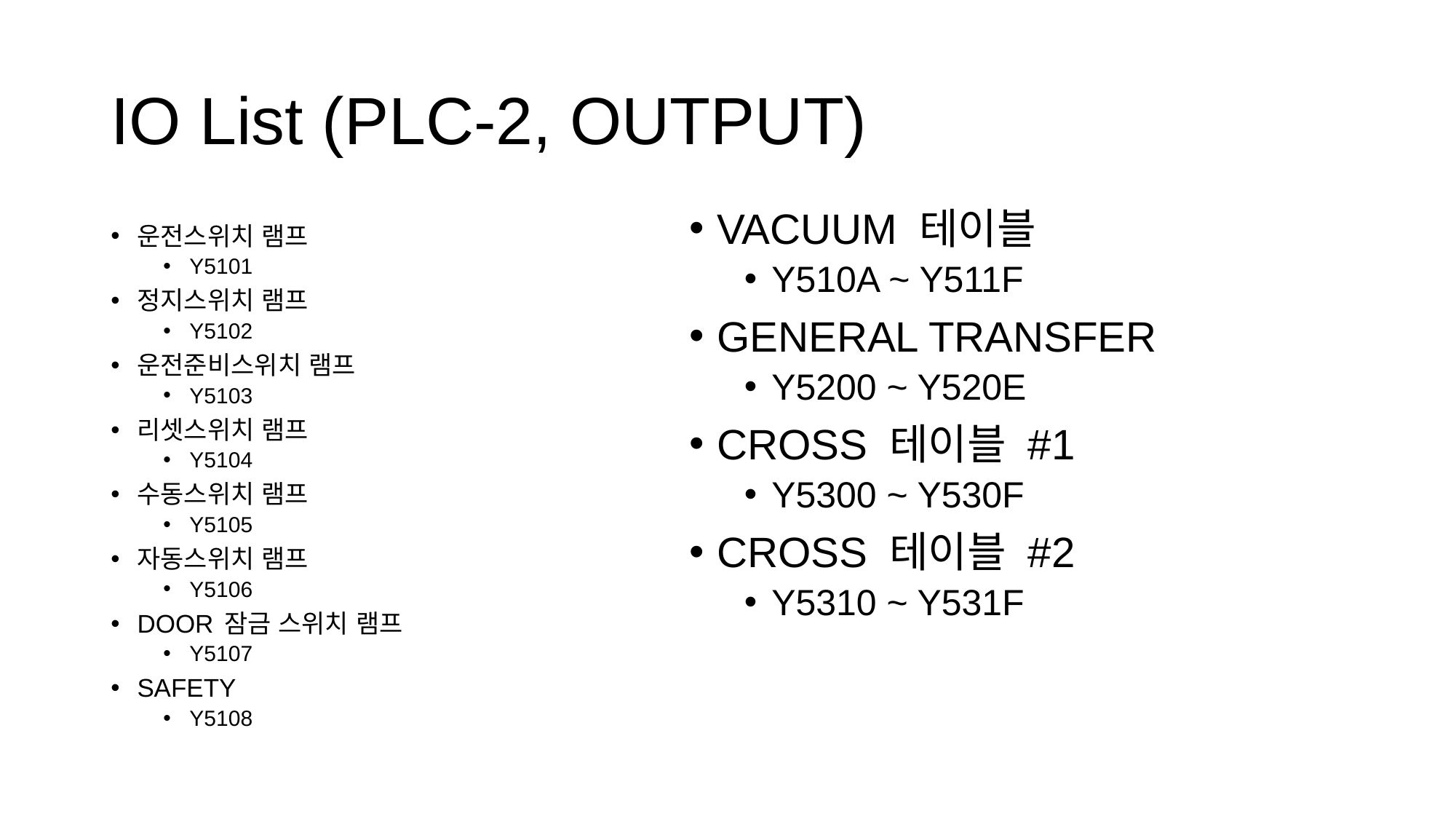

# IO List (PLC-2, OUTPUT)
VACUUM 테이블
Y510A ~ Y511F
GENERAL TRANSFER
Y5200 ~ Y520E
CROSS 테이블 #1
Y5300 ~ Y530F
CROSS 테이블 #2
Y5310 ~ Y531F

운전스위치 램프
Y5101
정지스위치 램프
Y5102
운전준비스위치 램프
Y5103
리셋스위치 램프
Y5104
수동스위치 램프
Y5105
자동스위치 램프
Y5106
DOOR 잠금 스위치 램프
Y5107
SAFETY
Y5108